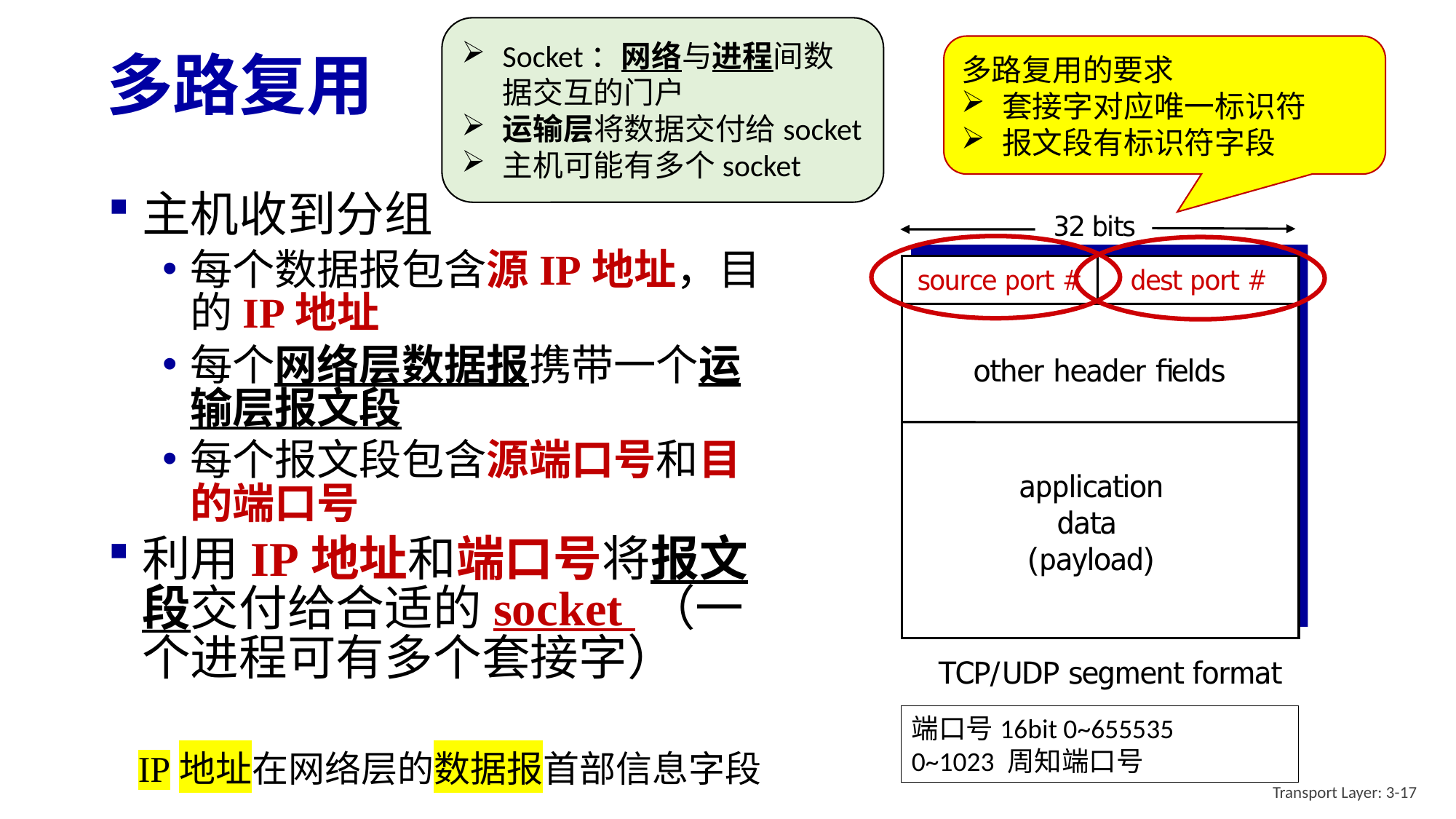

Socket：网络与进程间数据交互的门户
运输层将数据交付给socket
主机可能有多个socket
# 多路复用
多路复用的要求
套接字对应唯一标识符
报文段有标识符字段
主机收到分组
每个数据报包含源IP地址，目的IP地址
每个网络层数据报携带一个运输层报文段
每个报文段包含源端口号和目的端口号
利用IP地址和端口号将报文段交付给合适的socket （一个进程可有多个套接字）
32 bits

source port #
dest port #

other header fields

application
data
(payload)
TCP/UDP segment format

端口号16bit 0~655535
0~1023 周知端口号
IP地址在网络层的数据报首部信息字段
Transport Layer: 3-17